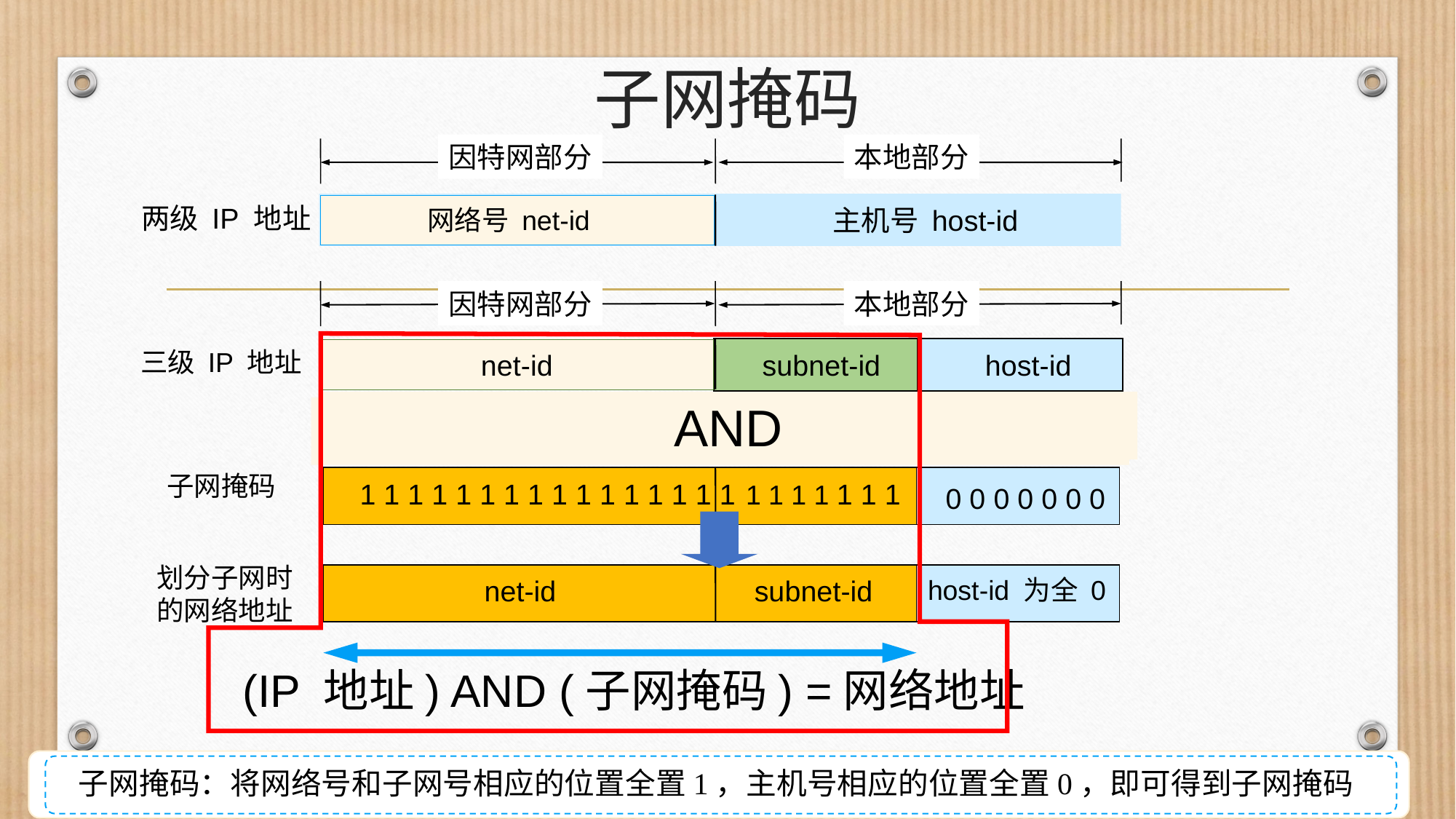

# 子网掩码
因特网部分
本地部分

两级 IP 地址

网络号 net-id
主机号 host-id

因特网部分

本地部分

三级 IP 地址

subnet-id
子网号
net-id
host-id
AND

(IP 地址) AND (子网掩码) =网络地址

网络号
主机号

子网掩码
1 1 1 1 1 1 1 1 1 1 1 1 1 1 1 1 1 1 1 1 1 1 1
 0 0 0 0 0 0 0

划分子网时
的网络地址

net-id
subnet-id
host-id 为全 0

子网掩码：将网络号和子网号相应的位置全置1，主机号相应的位置全置0，即可得到子网掩码